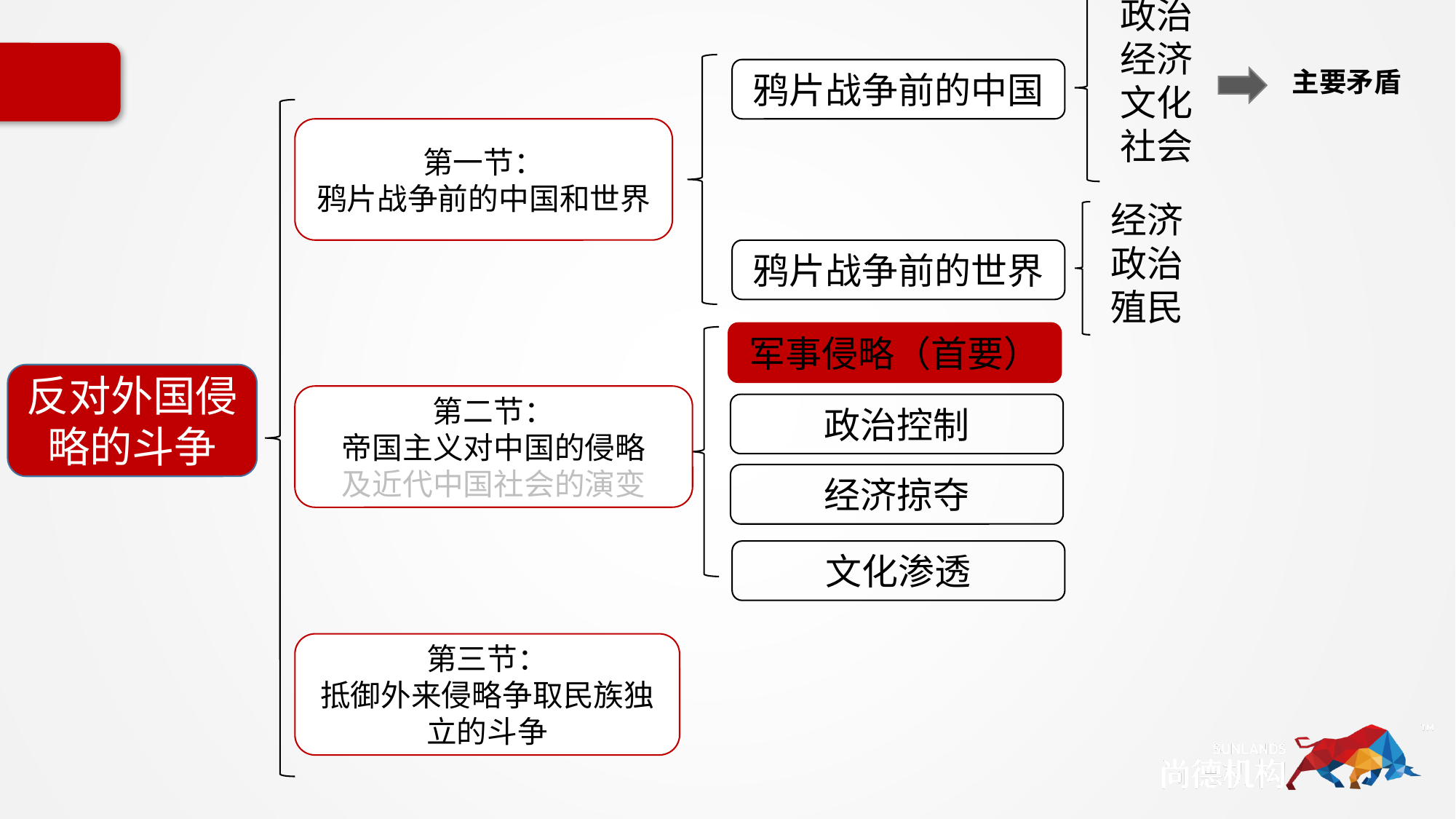

政治
经济
文化
社会

鸦片战争前的中国
主要矛盾

第一节：
鸦片战争前的中国和世界
经济
政治
殖民

鸦片战争前的世界
军事侵略（首要）

反对外国侵略的斗争
第二节：
帝国主义对中国的侵略
及近代中国社会的演变
政治控制
经济掠夺
文化渗透
第三节：
抵御外来侵略争取民族独立的斗争